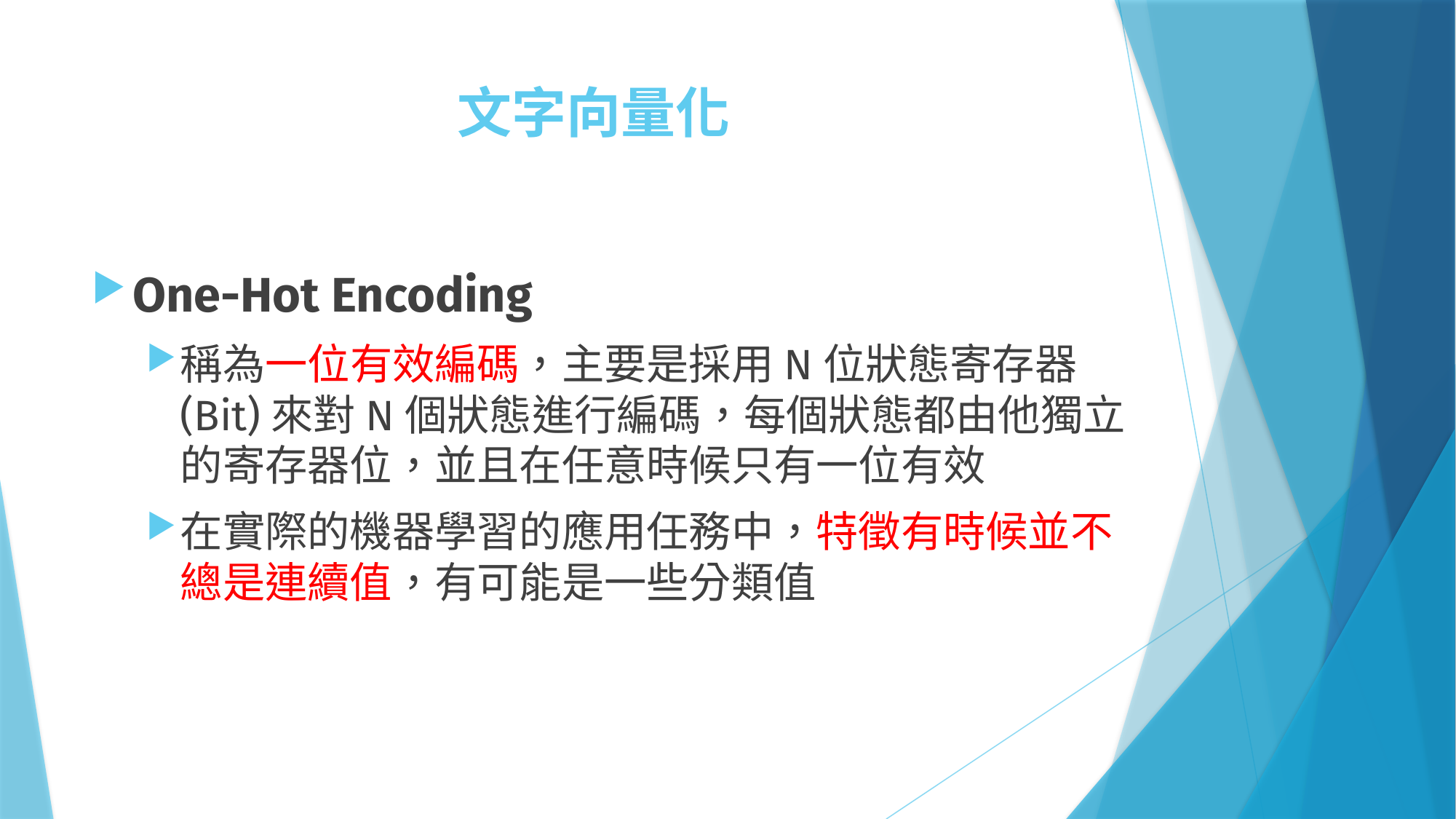

# 文字向量化
One-Hot Encoding
稱為一位有效編碼，主要是採用N位狀態寄存器(Bit)來對N個狀態進行編碼，每個狀態都由他獨立的寄存器位，並且在任意時候只有一位有效
在實際的機器學習的應用任務中，特徵有時候並不總是連續值，有可能是一些分類值